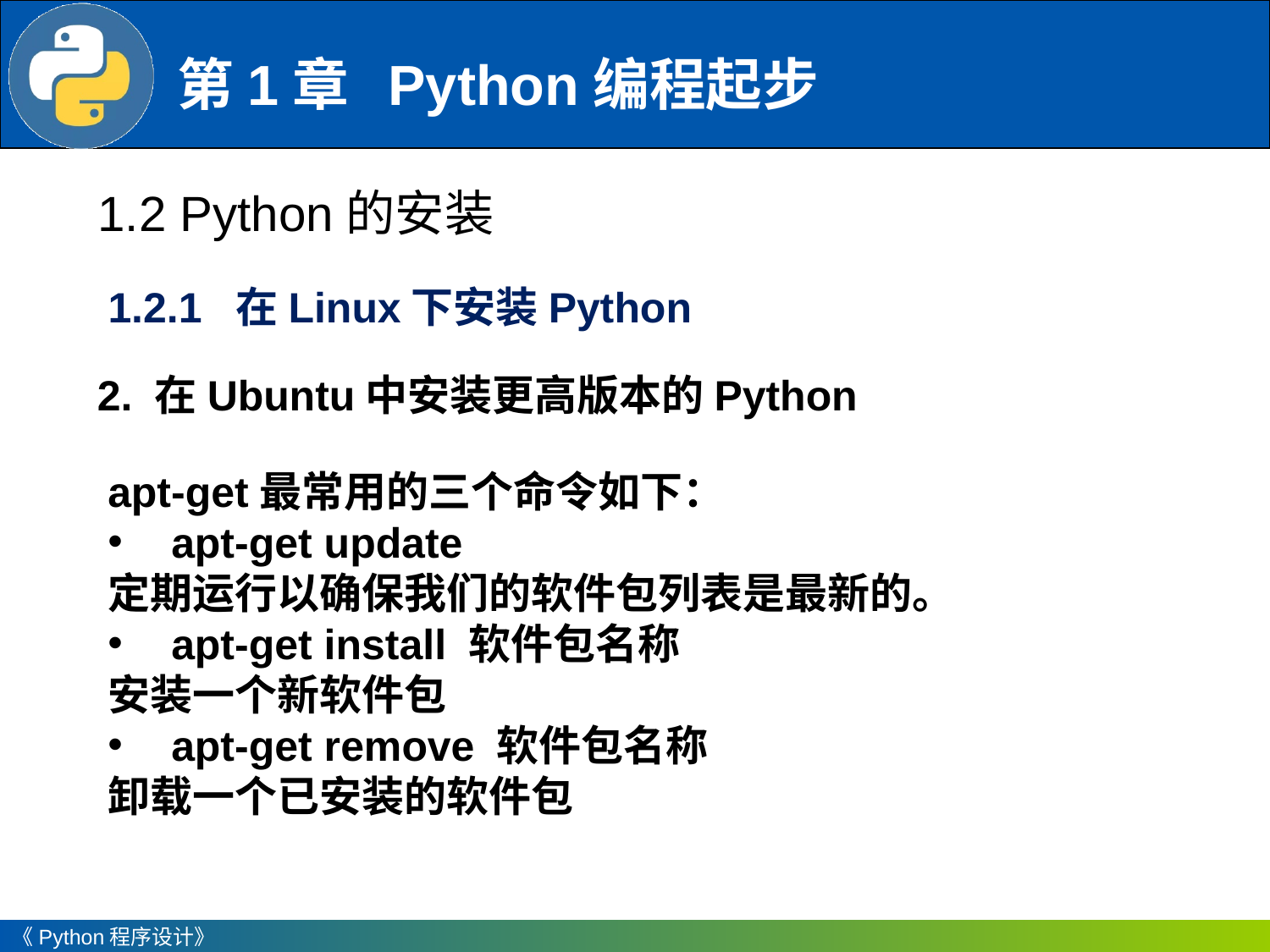

1.2 Python的安装
1.2.1  在Linux下安装Python

2. 在Ubuntu中安装更高版本的Python
apt-get最常用的三个命令如下：
apt-get update
定期运行以确保我们的软件包列表是最新的。
apt-get install 软件包名称
安装一个新软件包
apt-get remove 软件包名称
卸载一个已安装的软件包